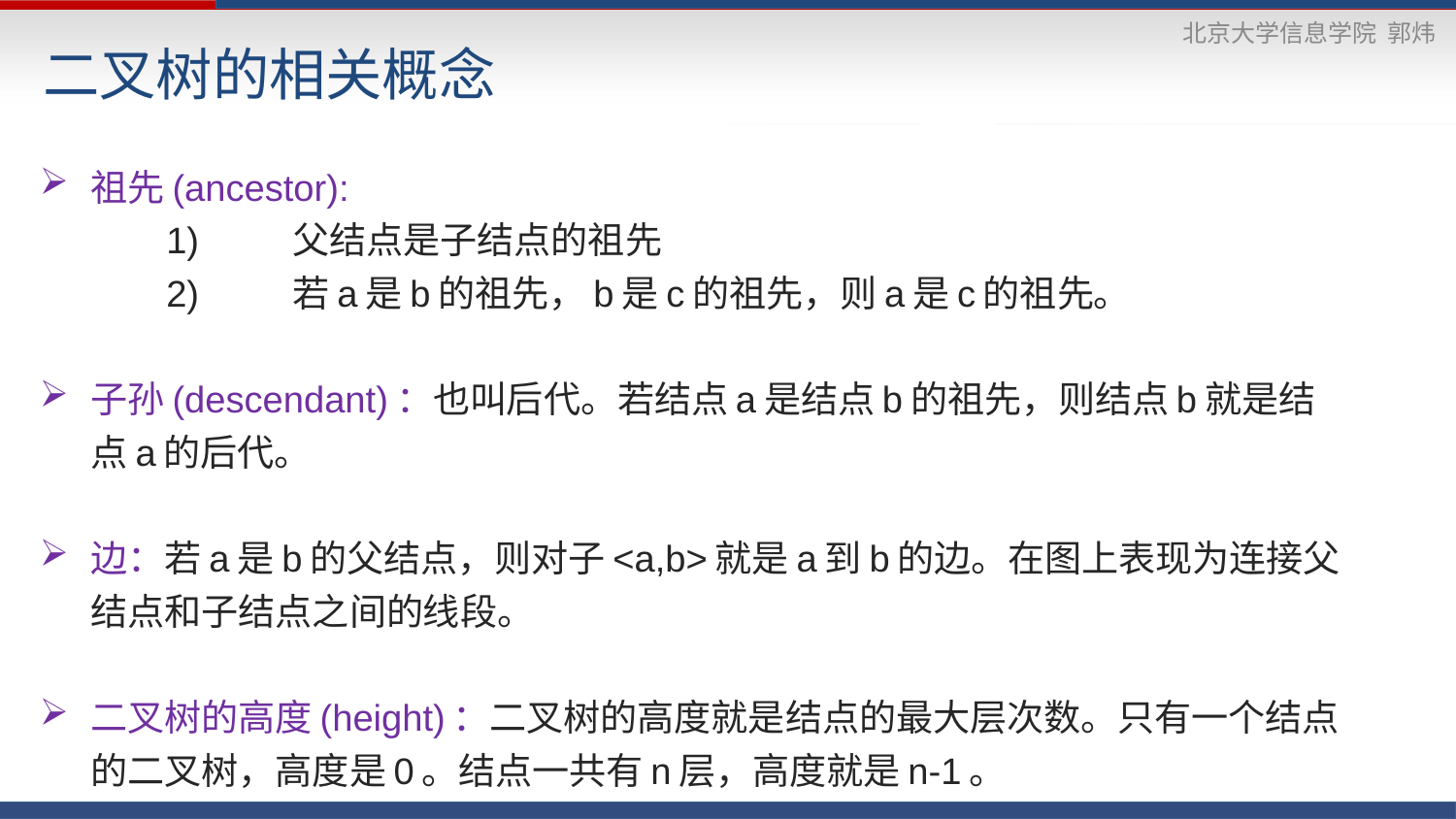

# 二叉树的相关概念
祖先(ancestor):
	1)	父结点是子结点的祖先
	2)	若a是b的祖先，b是c的祖先，则a是c的祖先。

子孙(descendant)：也叫后代。若结点a是结点b的祖先，则结点b就是结点a的后代。

边：若a是b的父结点，则对子<a,b>就是a到b的边。在图上表现为连接父结点和子结点之间的线段。

二叉树的高度(height)：二叉树的高度就是结点的最大层次数。只有一个结点的二叉树，高度是0。结点一共有n层，高度就是n-1。

8